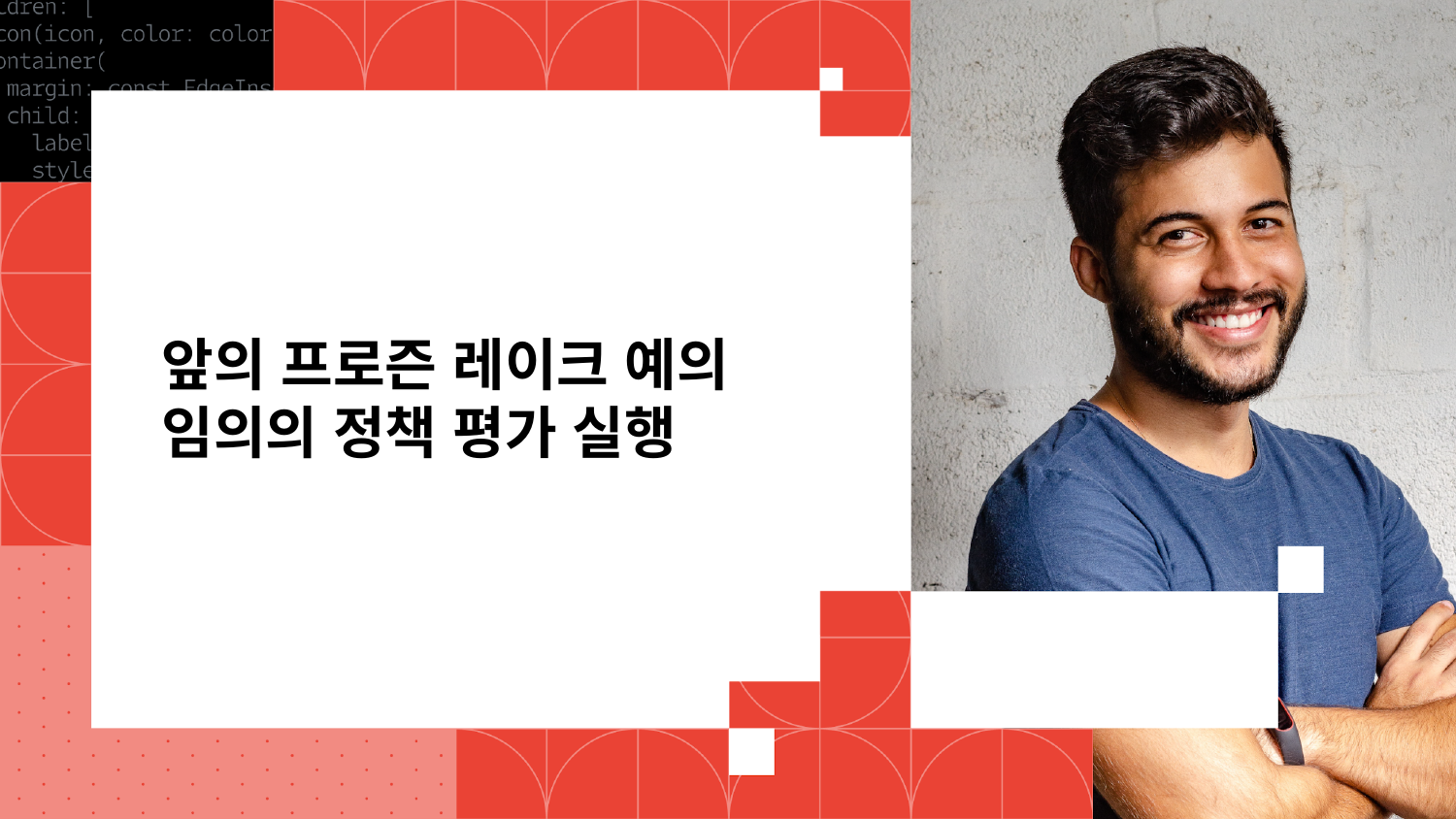

# 앞의 프로즌 레이크 예의 임의의 정책 평가 실행